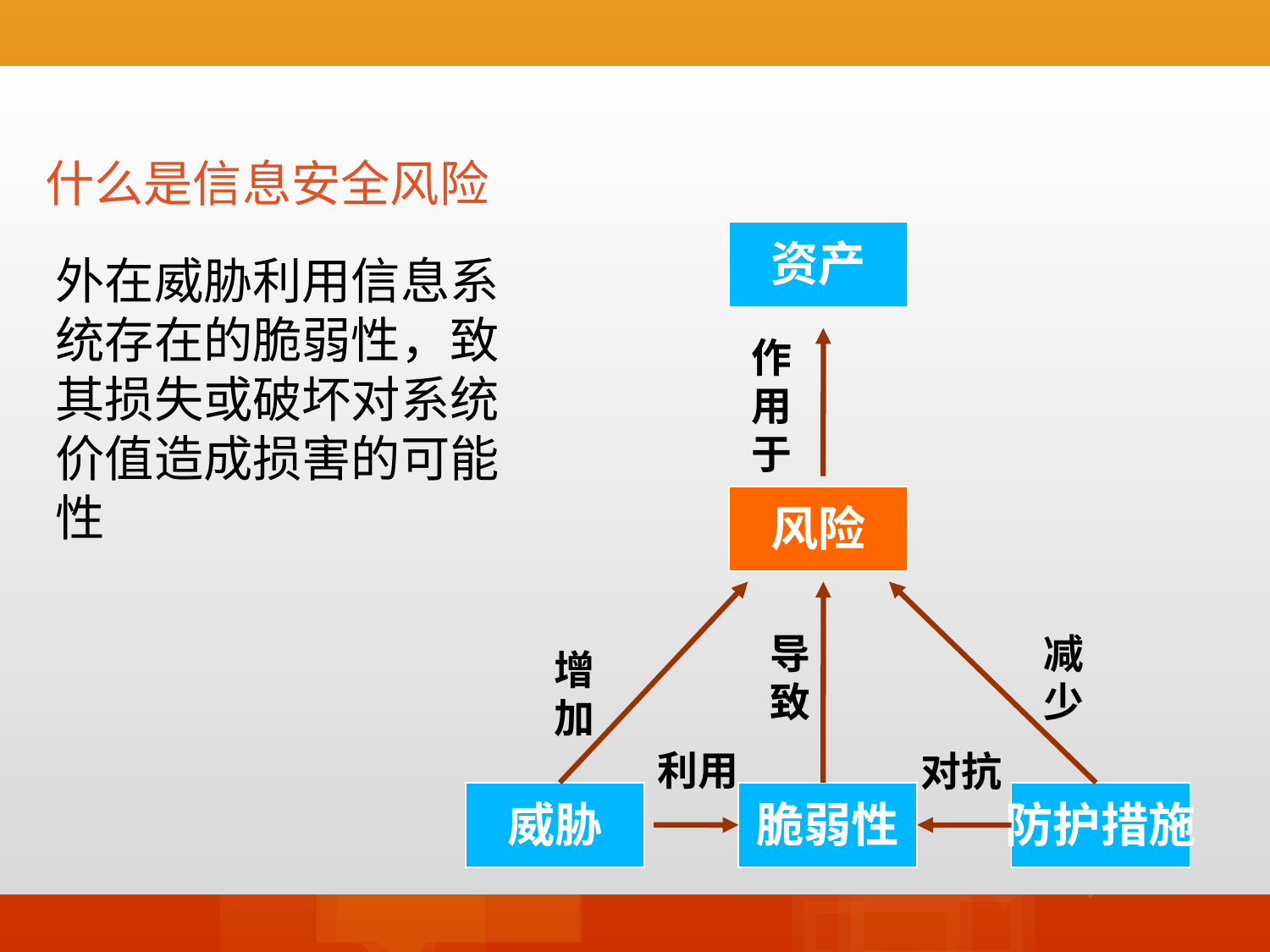

什么是信息安全风险
资产
作用于

风险

导致
减少
增加
利用
对抗
威胁
脆弱性
防护措施

外在威胁利用信息系统存在的脆弱性，致其损失或破坏对系统价值造成损害的可能性